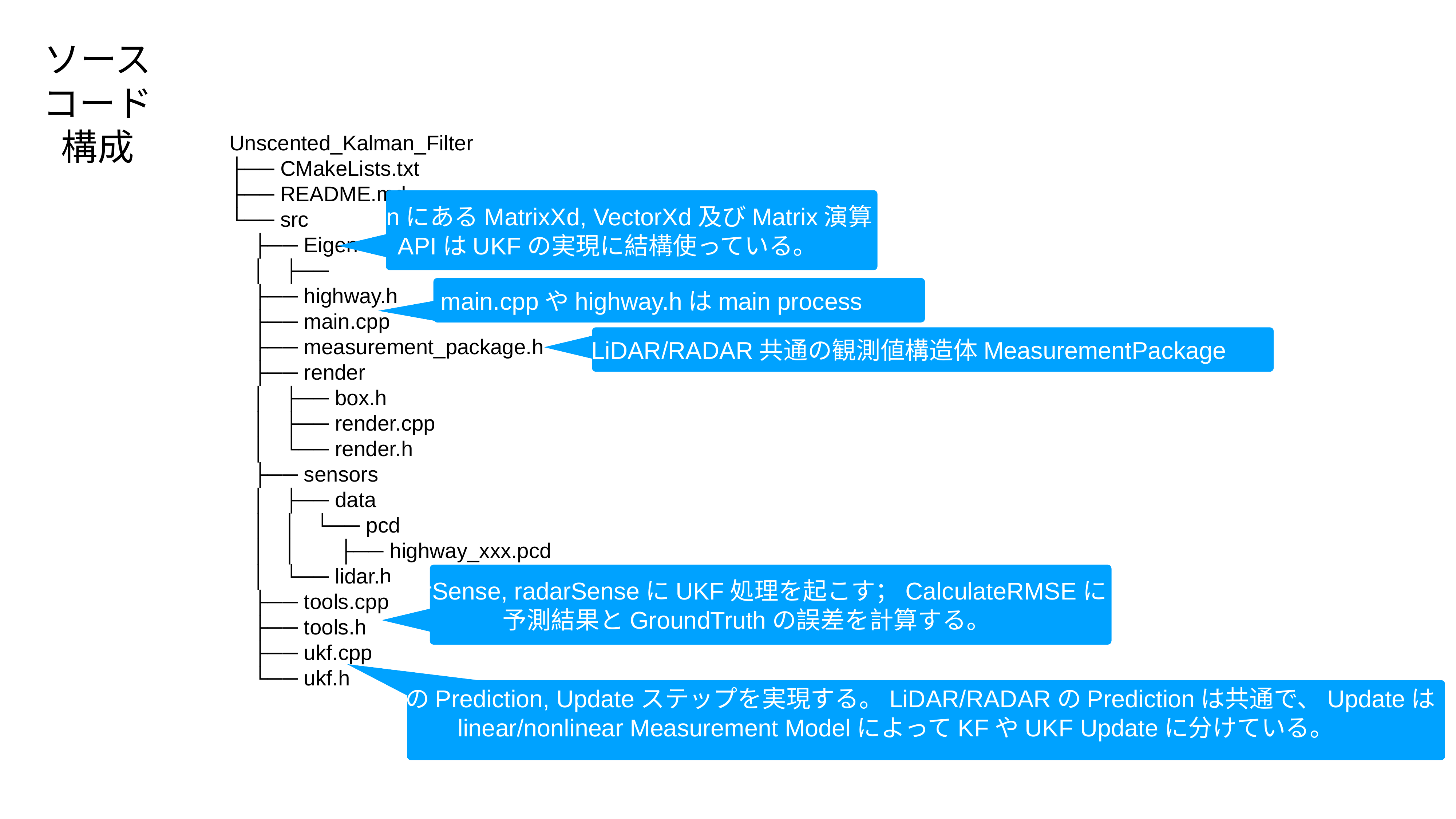

ソースコード構成
Unscented_Kalman_Filter
├── CMakeLists.txt
├── README.md
└── src
    ├── Eigen
    │   ├──
    ├── highway.h
    ├── main.cpp
    ├── measurement_package.h
    ├── render
    │   ├── box.h
    │   ├── render.cpp
    │   └── render.h
    ├── sensors
    │   ├── data
    │   │   └── pcd
    │   │       ├── highway_xxx.pcd
    │   └── lidar.h
    ├── tools.cpp
    ├── tools.h
    ├── ukf.cpp
    └── ukf.h
EigenにあるMatrixXd, VectorXd及びMatrix演算APIはUKFの実現に結構使っている。
main.cppやhighway.hはmain process
LiDAR/RADAR共通の観測値構造体MeasurementPackage
lidarSense, radarSenseにUKF処理を起こす；CalculateRMSEに予測結果とGroundTruthの誤差を計算する。
UKFのPrediction, Updateステップを実現する。LiDAR/RADARのPredictionは共通で、Updateはlinear/nonlinear Measurement ModelによってKFやUKF Updateに分けている。